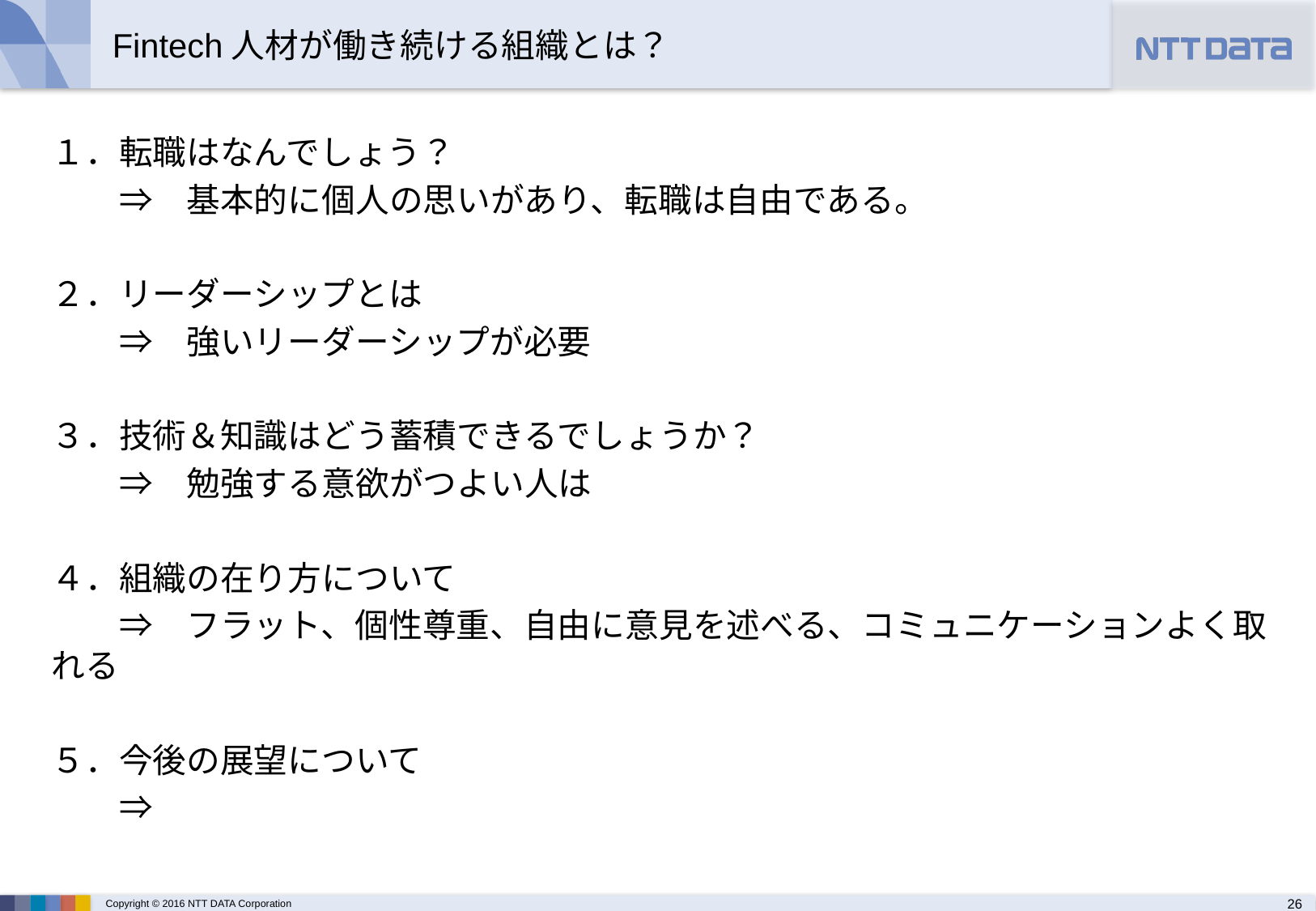

# Fintech人材が働き続ける組織とは？
１．転職はなんでしょう？
　　⇒　基本的に個人の思いがあり、転職は自由である。

２．リーダーシップとは
　　⇒　強いリーダーシップが必要

３．技術＆知識はどう蓄積できるでしょうか？
　　⇒　勉強する意欲がつよい人は

４．組織の在り方について
　　⇒　フラット、個性尊重、自由に意見を述べる、コミュニケーションよく取れる

５．今後の展望について
　　⇒